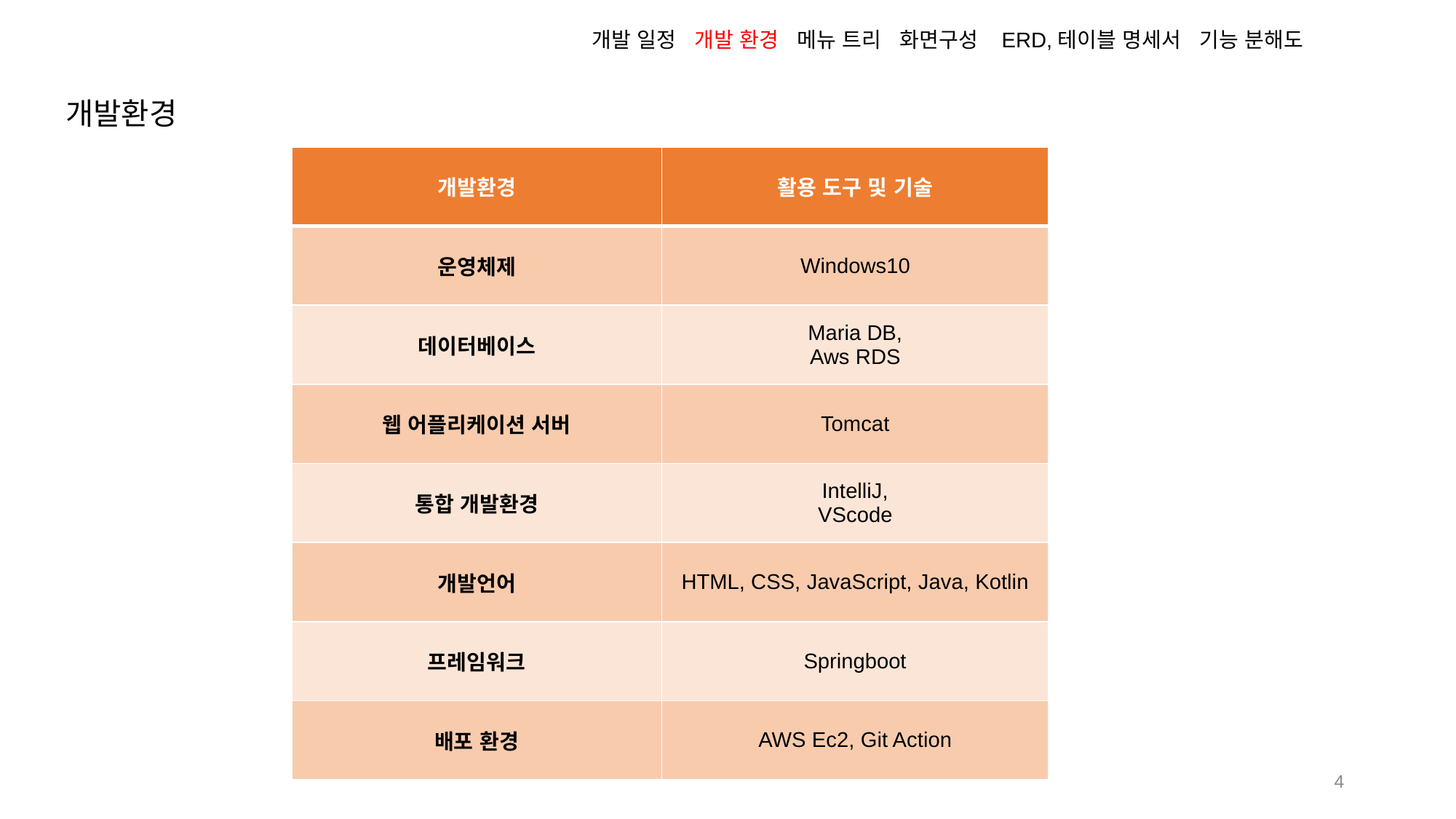

개발 일정   개발 환경   메뉴 트리   화면구성   ERD,테이블 명세서   기능 분해도

개발환경

| 개발환경 | 활용 도구 및 기술 |
| --- | --- |
| 운영체제 | Windows10 |
| 데이터베이스 | Maria DB, Aws RDS |
| 웹 어플리케이션 서버 | Tomcat |
| 통합 개발환경 | IntelliJ, VScode |
| 개발언어 | HTML, CSS, JavaScript, Java, Kotlin |
| 프레임워크 | Springboot |
| 배포 환경 | AWS Ec2, Git Action |
4